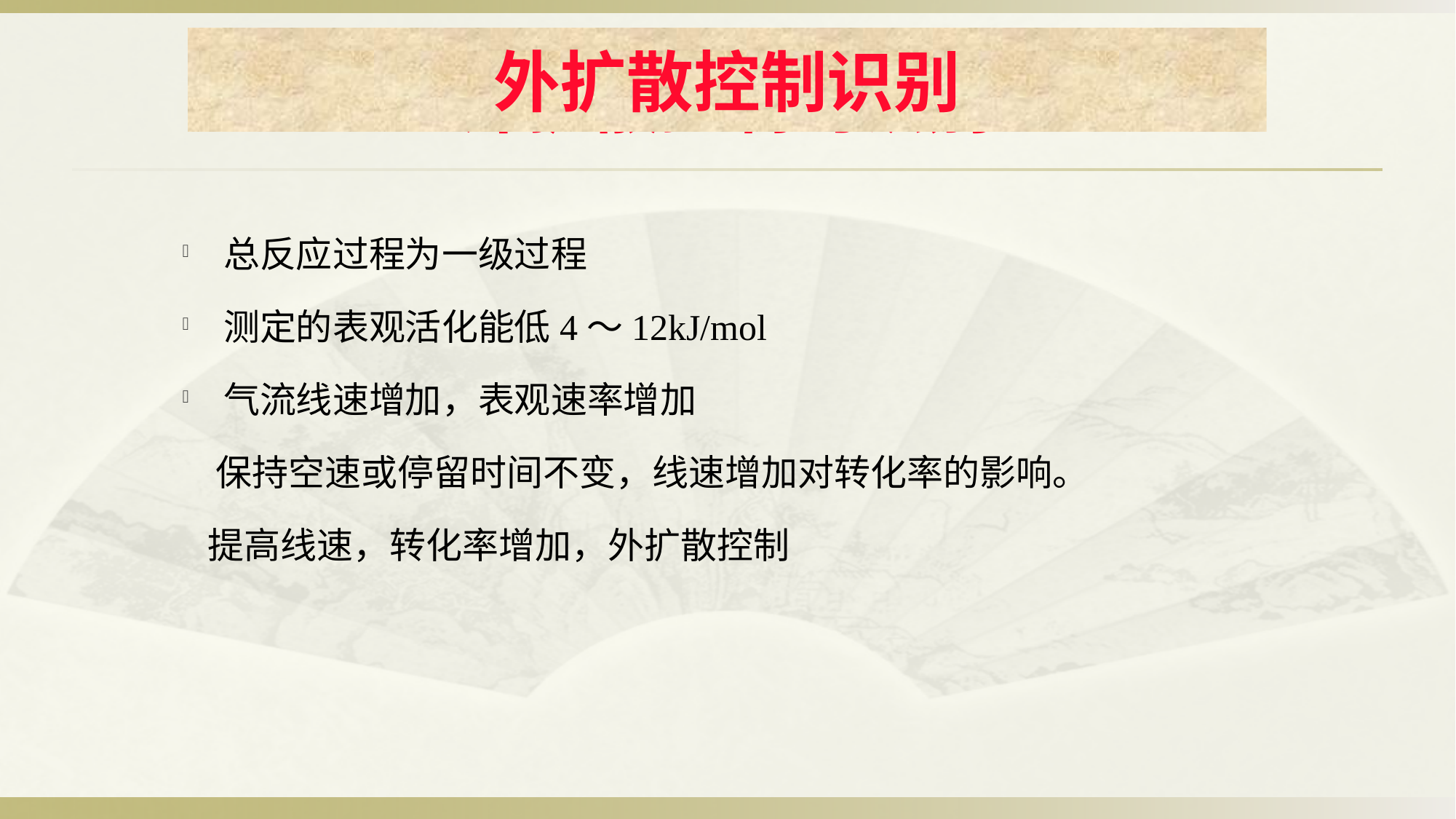

外扩散控制识别
# 外扩散控制的识别
总反应过程为一级过程
测定的表观活化能低4～12kJ/mol
气流线速增加，表观速率增加
   保持空速或停留时间不变，线速增加对转化率的影响。
  提高线速，转化率增加，外扩散控制